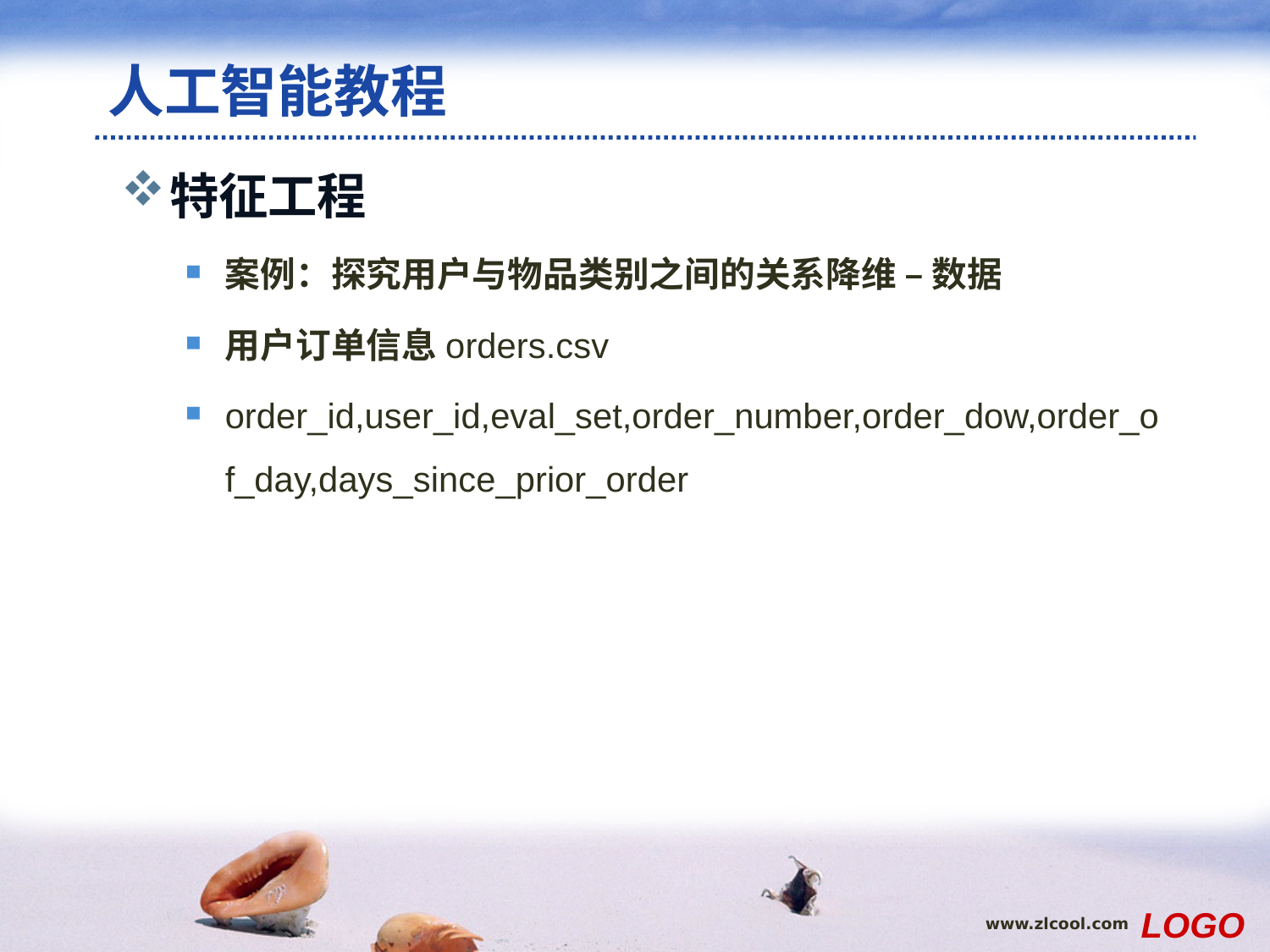

# 人工智能教程
特征工程
案例：探究用户与物品类别之间的关系降维 – 数据
用户订单信息orders.csv
order_id,user_id,eval_set,order_number,order_dow,order_of_day,days_since_prior_order

LOGO
www.zlcool.com